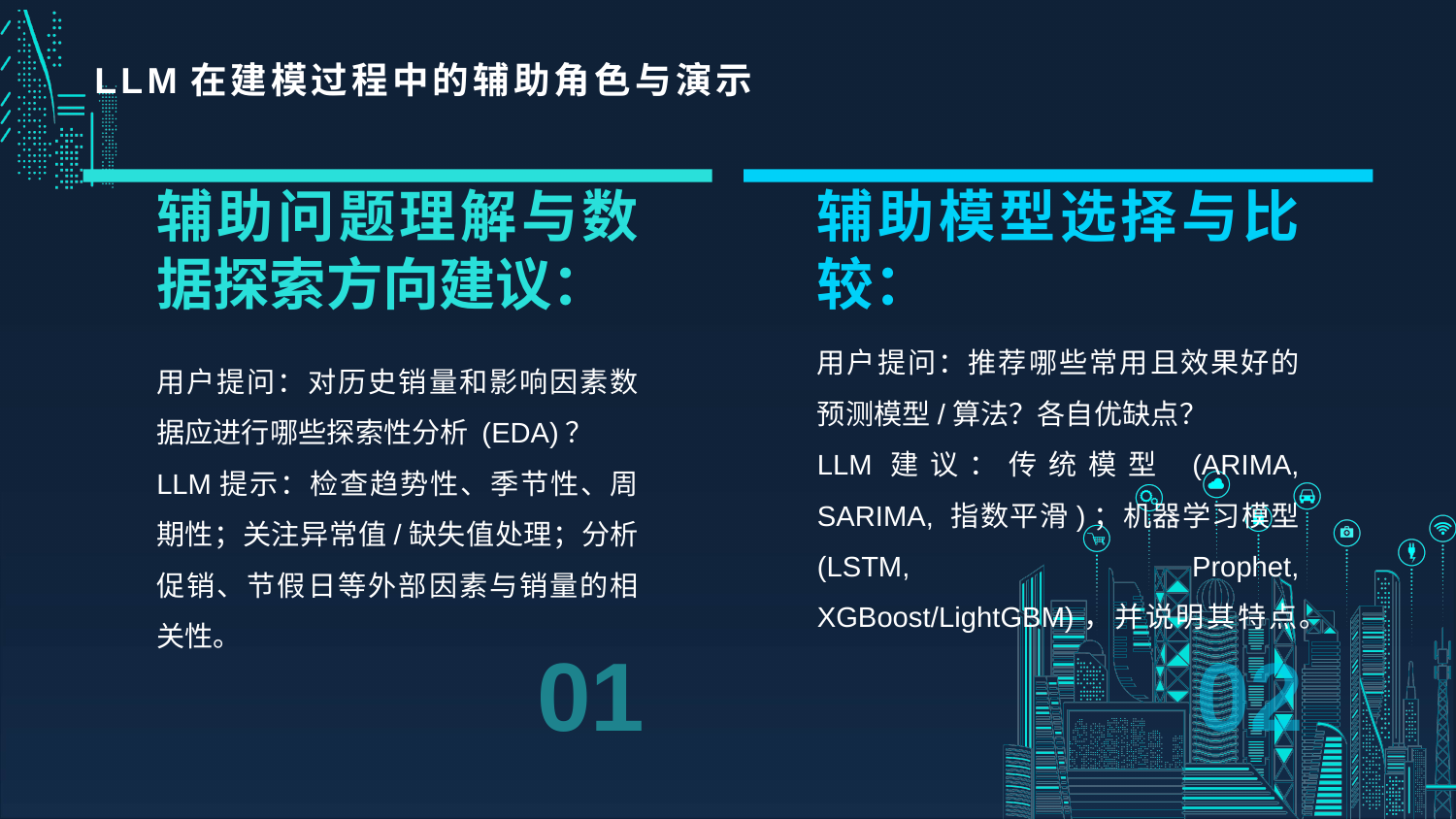

# LLM在建模过程中的辅助角色与演示

辅助问题理解与数据探索方向建议：
辅助模型选择与比较：
用户提问：推荐哪些常用且效果好的预测模型/算法？各自优缺点？
LLM建议：传统模型 (ARIMA, SARIMA, 指数平滑)；机器学习模型 (LSTM, Prophet, XGBoost/LightGBM)，并说明其特点。
用户提问：对历史销量和影响因素数据应进行哪些探索性分析 (EDA)？
LLM提示：检查趋势性、季节性、周期性；关注异常值/缺失值处理；分析促销、节假日等外部因素与销量的相关性。
01
02